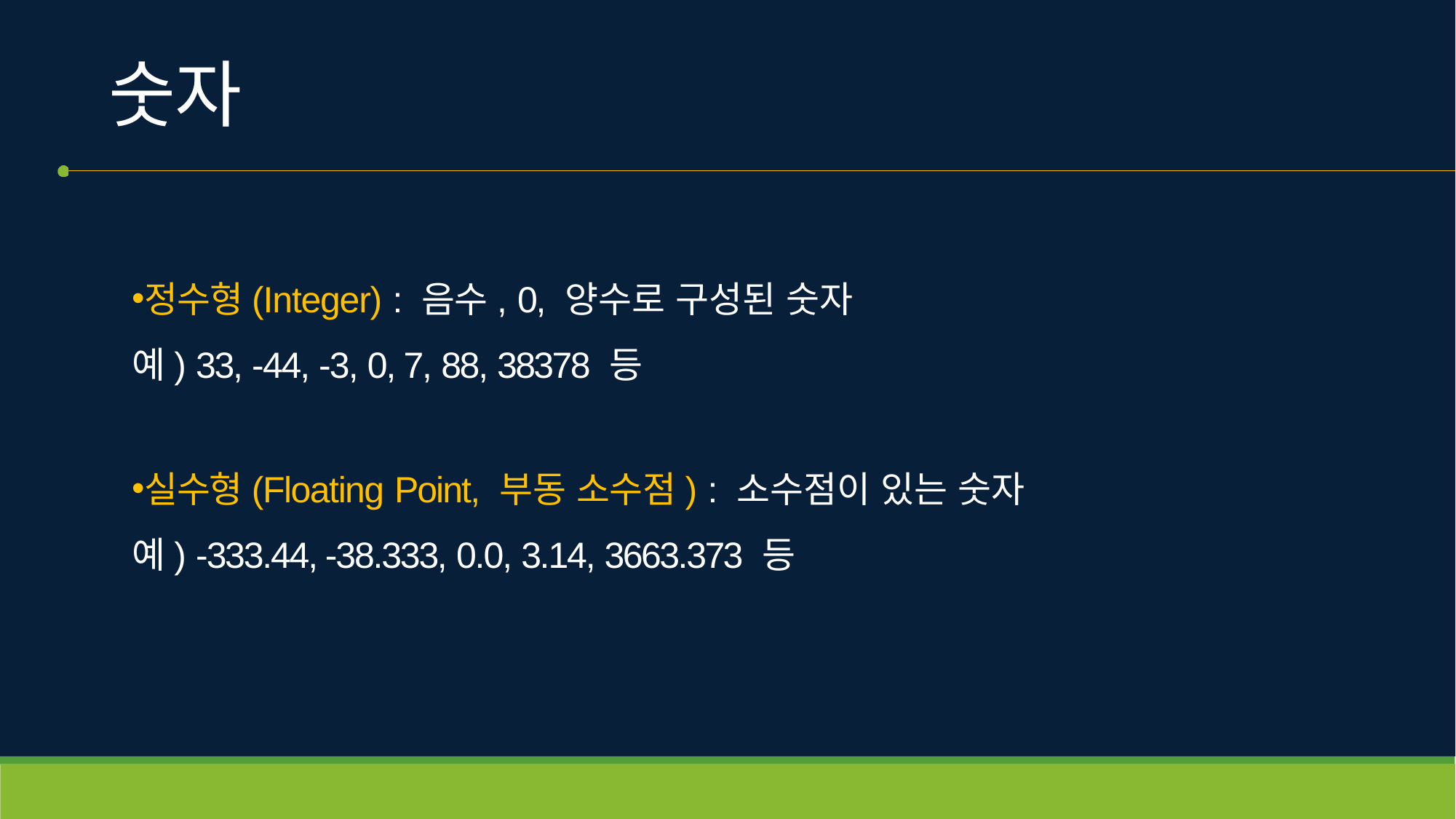

# 숫자

정수형(Integer) : 음수, 0, 양수로 구성된 숫자  예) 33, -44, -3, 0, 7, 88, 38378 등

실수형(Floating Point, 부동 소수점) : 소수점이 있는 숫자  예) -333.44, -38.333, 0.0, 3.14, 3663.373 등